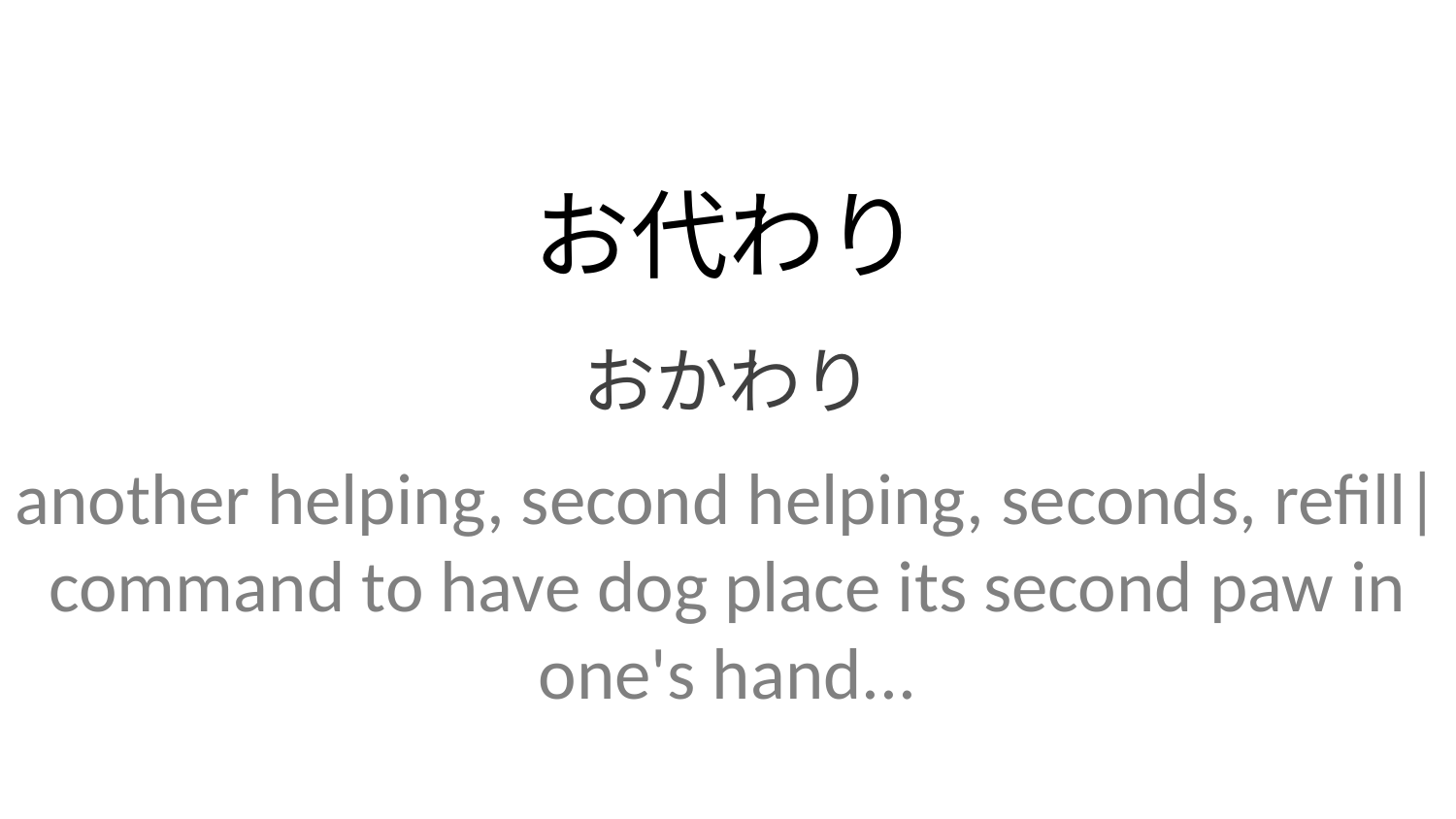

お代わり

おかわり
another helping, second helping, seconds, refill| command to have dog place its second paw in one's hand...